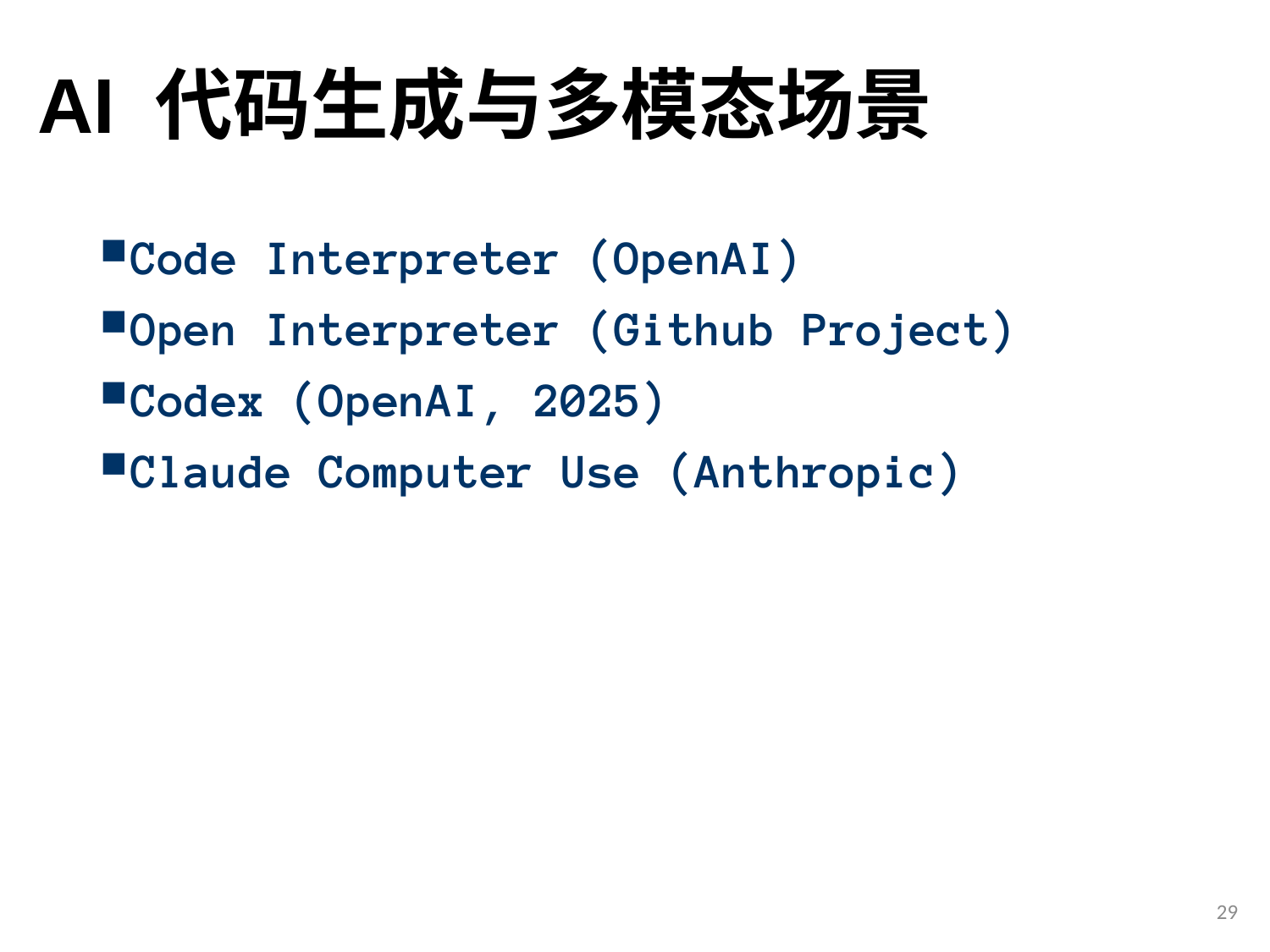

# AI 代码生成与多模态场景
Code Interpreter (OpenAI)
Open Interpreter (Github Project)
Codex (OpenAI, 2025)
Claude Computer Use (Anthropic)

29